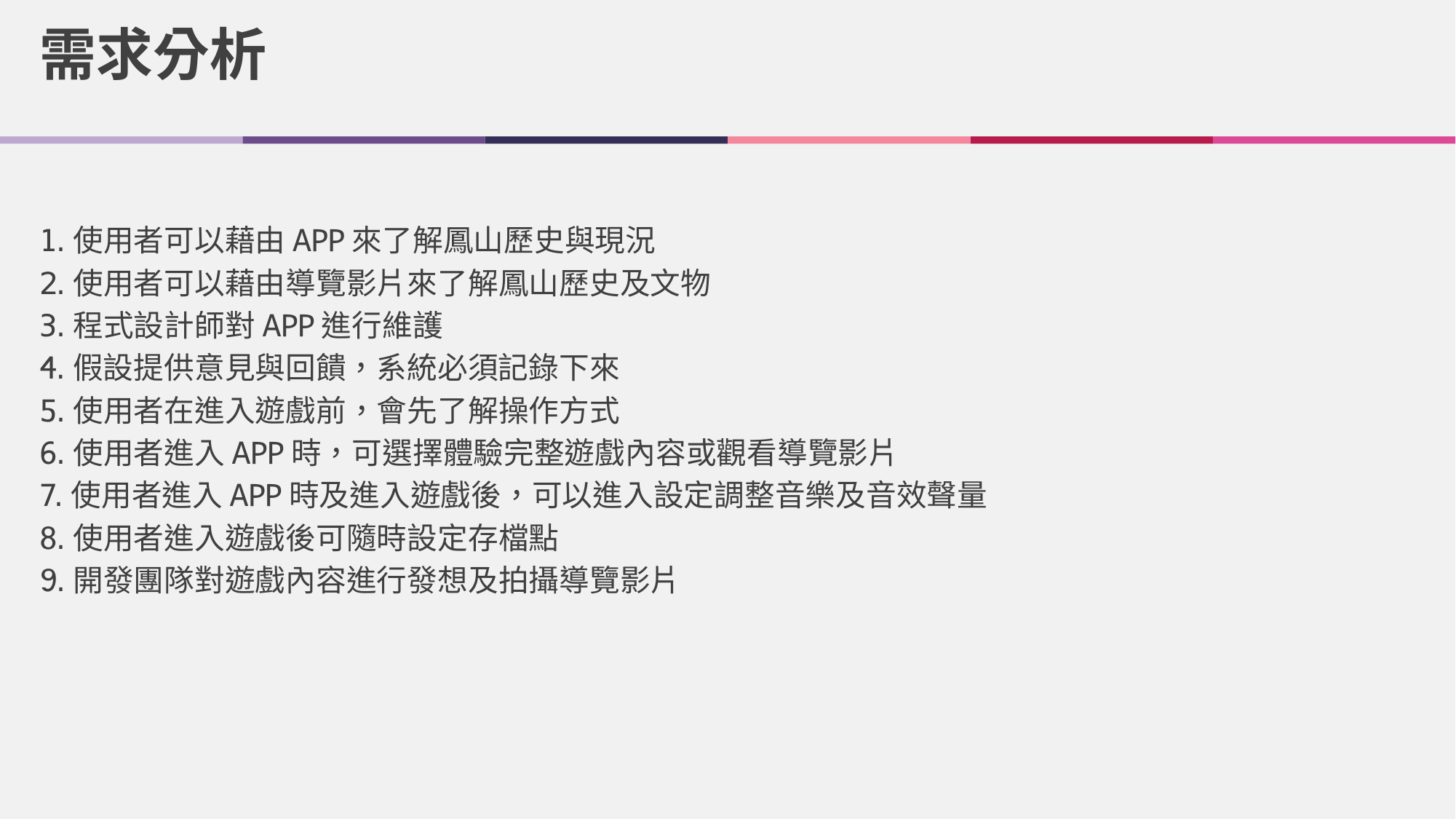

需求分析
1.使用者可以藉由APP來了解鳳山歷史與現況
2.使用者可以藉由導覽影片來了解鳳山歷史及文物
3.程式設計師對APP進行維護
4.假設提供意見與回饋，系統必須記錄下來
5.使用者在進入遊戲前，會先了解操作方式
6.使用者進入APP時，可選擇體驗完整遊戲內容或觀看導覽影片
7.使用者進入APP時及進入遊戲後，可以進入設定調整音樂及音效聲量
8.使用者進入遊戲後可隨時設定存檔點
9.開發團隊對遊戲內容進行發想及拍攝導覽影片